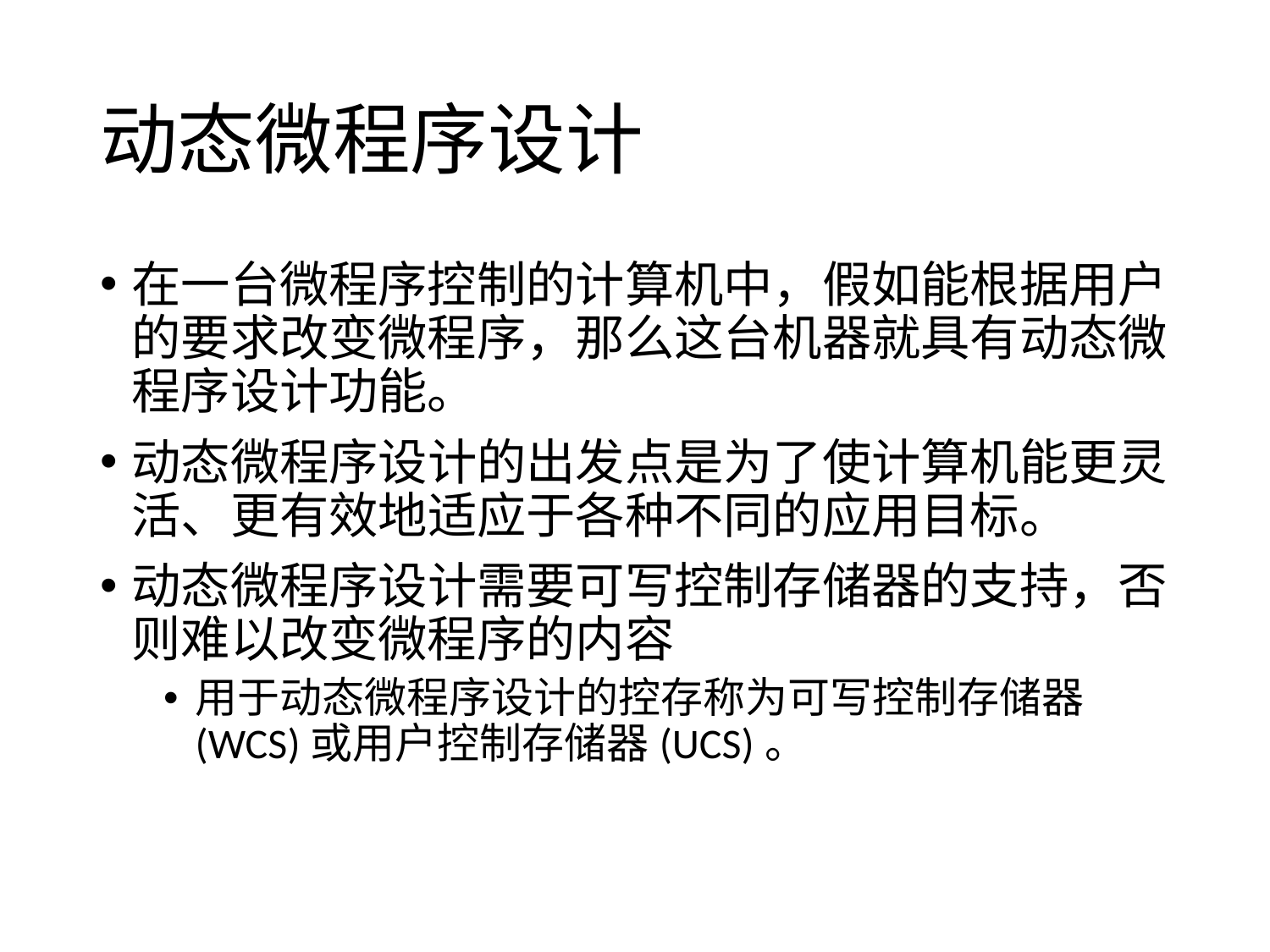

# 动态微程序设计
在一台微程序控制的计算机中，假如能根据用户的要求改变微程序，那么这台机器就具有动态微程序设计功能。
动态微程序设计的出发点是为了使计算机能更灵活、更有效地适应于各种不同的应用目标。
动态微程序设计需要可写控制存储器的支持，否则难以改变微程序的内容
用于动态微程序设计的控存称为可写控制存储器(WCS)或用户控制存储器(UCS)。